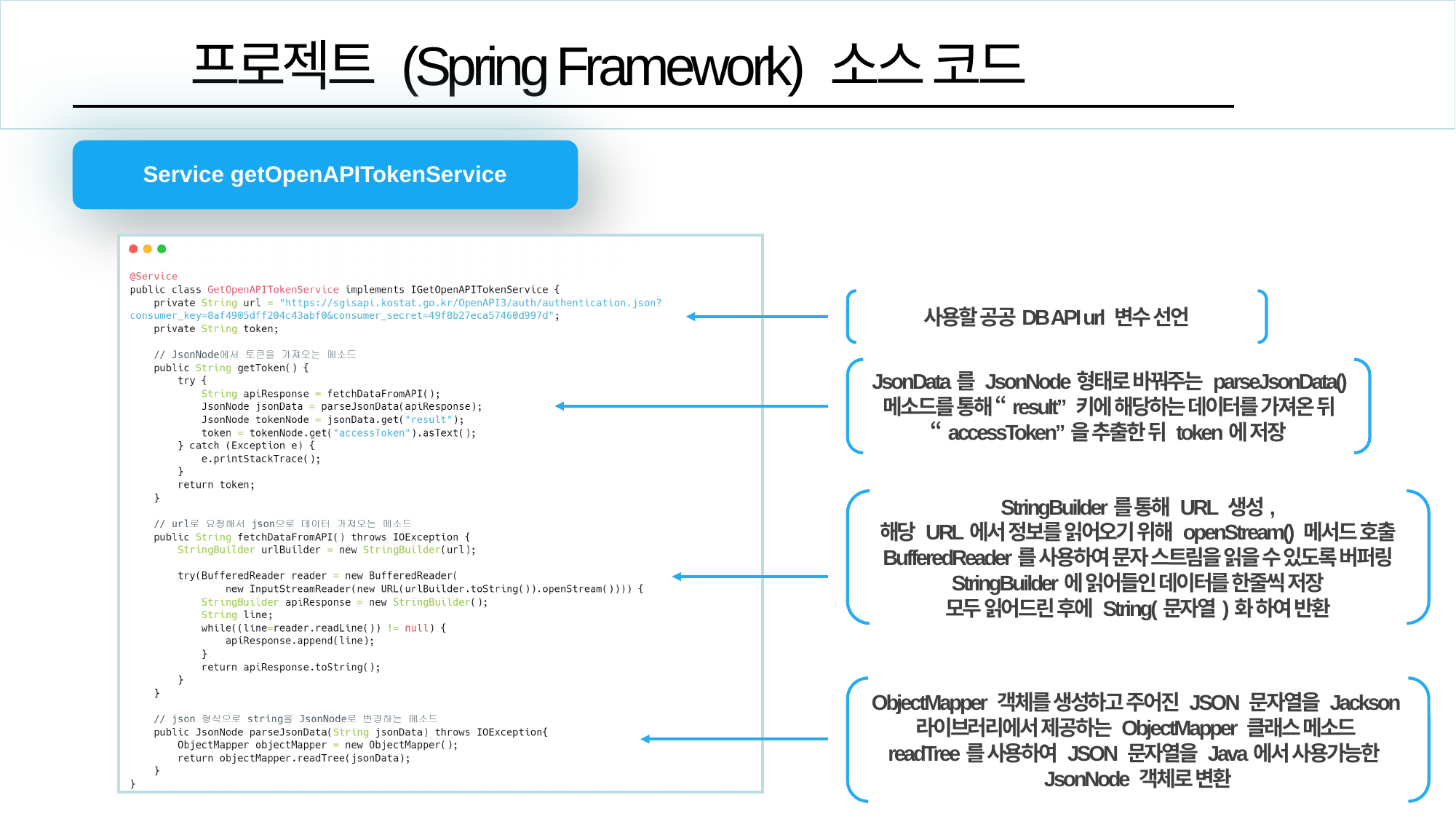

프로젝트 (Spring Framework) 소스 코드

Service getOpenAPITokenService

사용할 공공DB API url 변수 선언
JsonData를 JsonNode형태로 바꿔주는 parseJsonData() 메소드를 통해 “result” 키에 해당하는 데이터를 가져온 뒤 “accessToken”을 추출한 뒤 token에 저장
StringBuilder를 통해 URL 생성,
해당 URL에서 정보를 읽어오기 위해 openStream() 메서드 호출
BufferedReader를 사용하여 문자 스트림을 읽을 수 있도록 버퍼링
StringBuilder에 읽어들인 데이터를 한줄씩 저장
모두 읽어드린 후에 String(문자열)화 하여 반환
ObjectMapper 객체를 생성하고 주어진 JSON 문자열을 Jackson
라이브러리에서 제공하는 ObjectMapper 클래스 메소드
readTree를 사용하여 JSON 문자열을 Java에서 사용가능한
JsonNode 객체로 변환